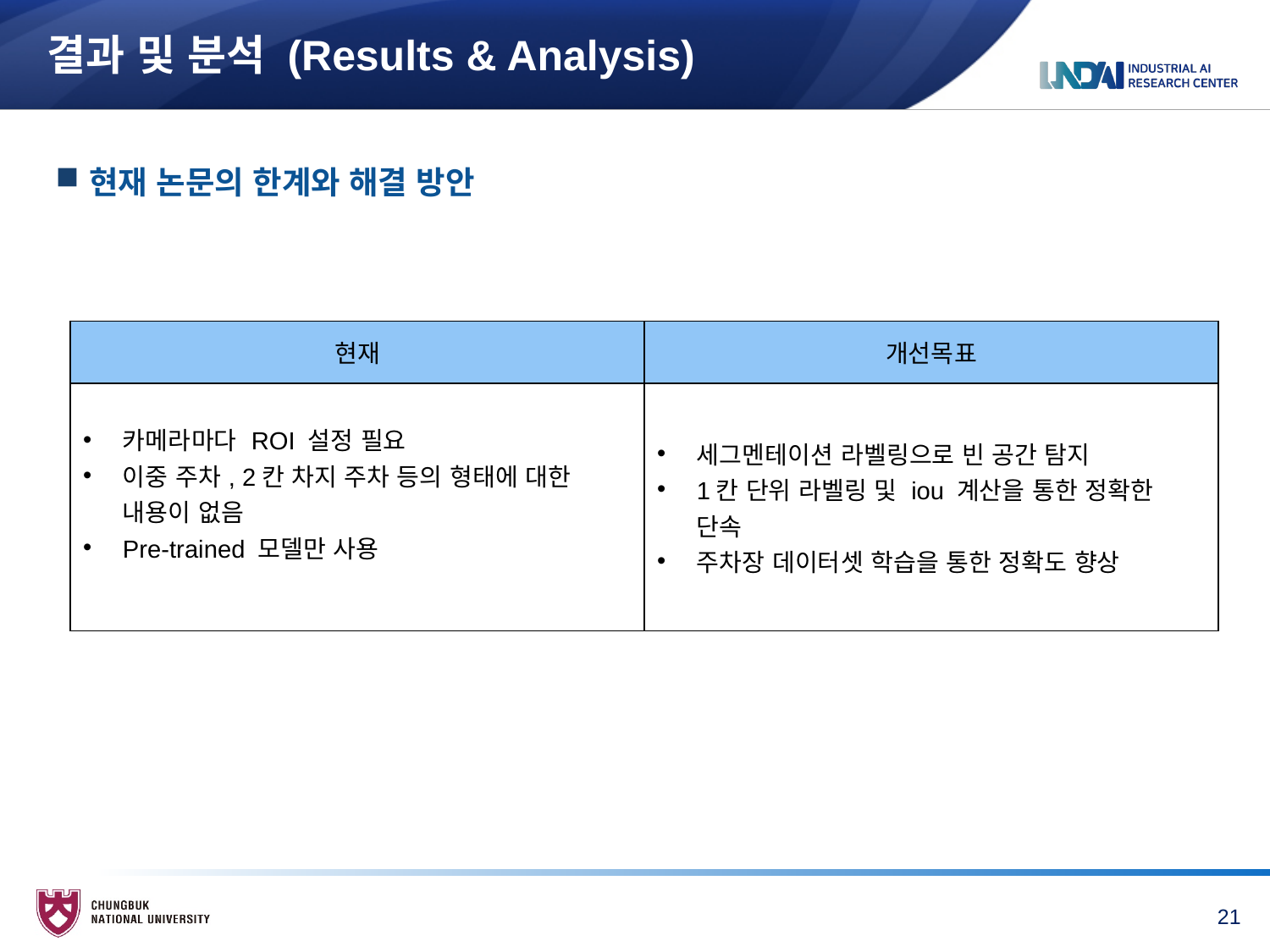

# 결과 및 분석 (Results & Analysis)
현재 논문의 한계와 해결 방안
| 현재 | 개선목표 |
| --- | --- |
| 카메라마다 ROI 설정 필요 이중 주차, 2칸 차지 주차 등의 형태에 대한 내용이 없음 Pre-trained 모델만 사용 | 세그멘테이션 라벨링으로 빈 공간 탐지 1칸 단위 라벨링 및 iou 계산을 통한 정확한 단속 주차장 데이터셋 학습을 통한 정확도 향상 |